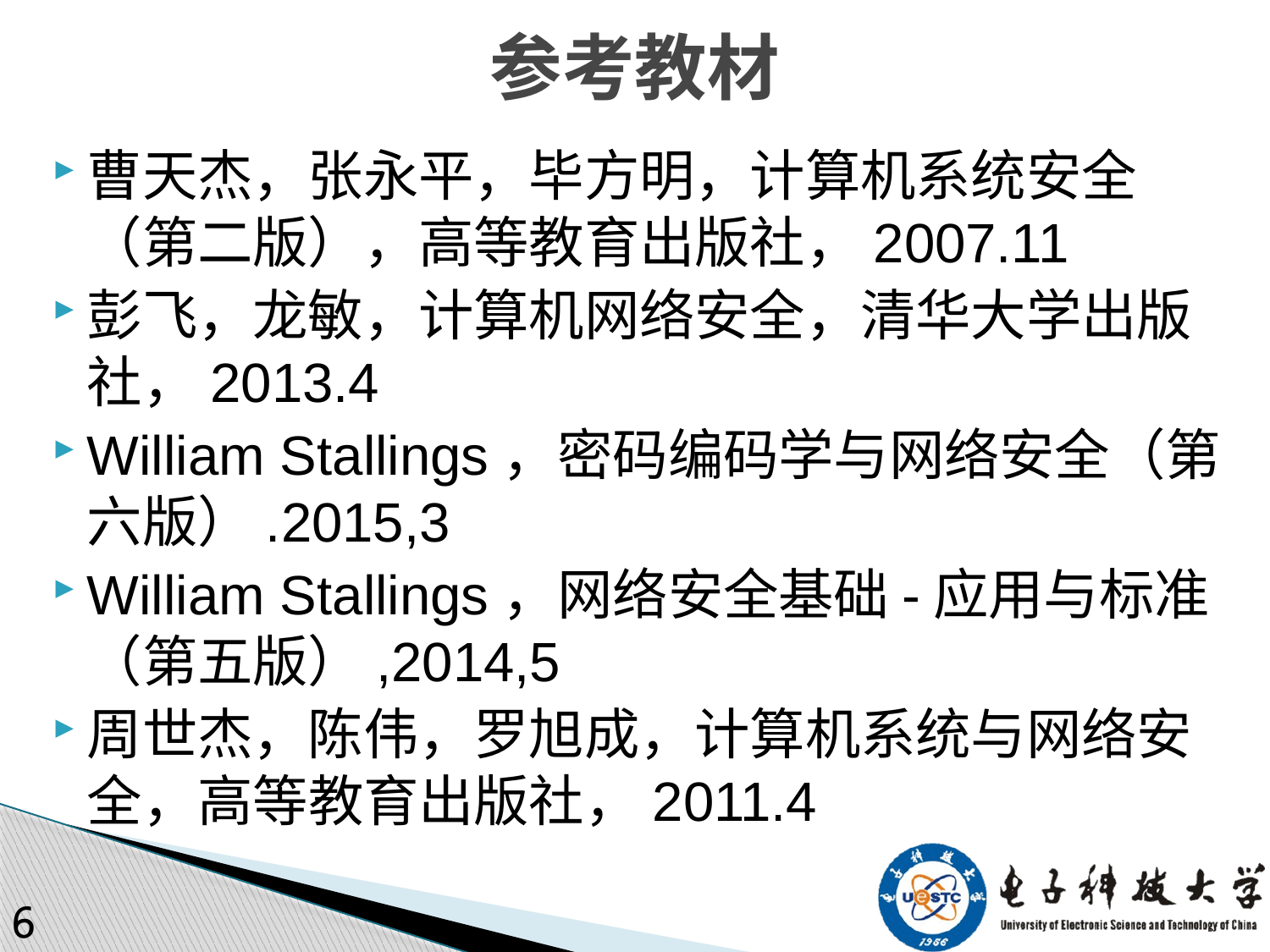

# 参考教材
曹天杰，张永平，毕方明，计算机系统安全（第二版），高等教育出版社，2007.11
彭飞，龙敏，计算机网络安全，清华大学出版社，2013.4
William Stallings，密码编码学与网络安全（第六版）.2015,3
William Stallings，网络安全基础-应用与标准（第五版）,2014,5
周世杰，陈伟，罗旭成，计算机系统与网络安全，高等教育出版社，2011.4
6